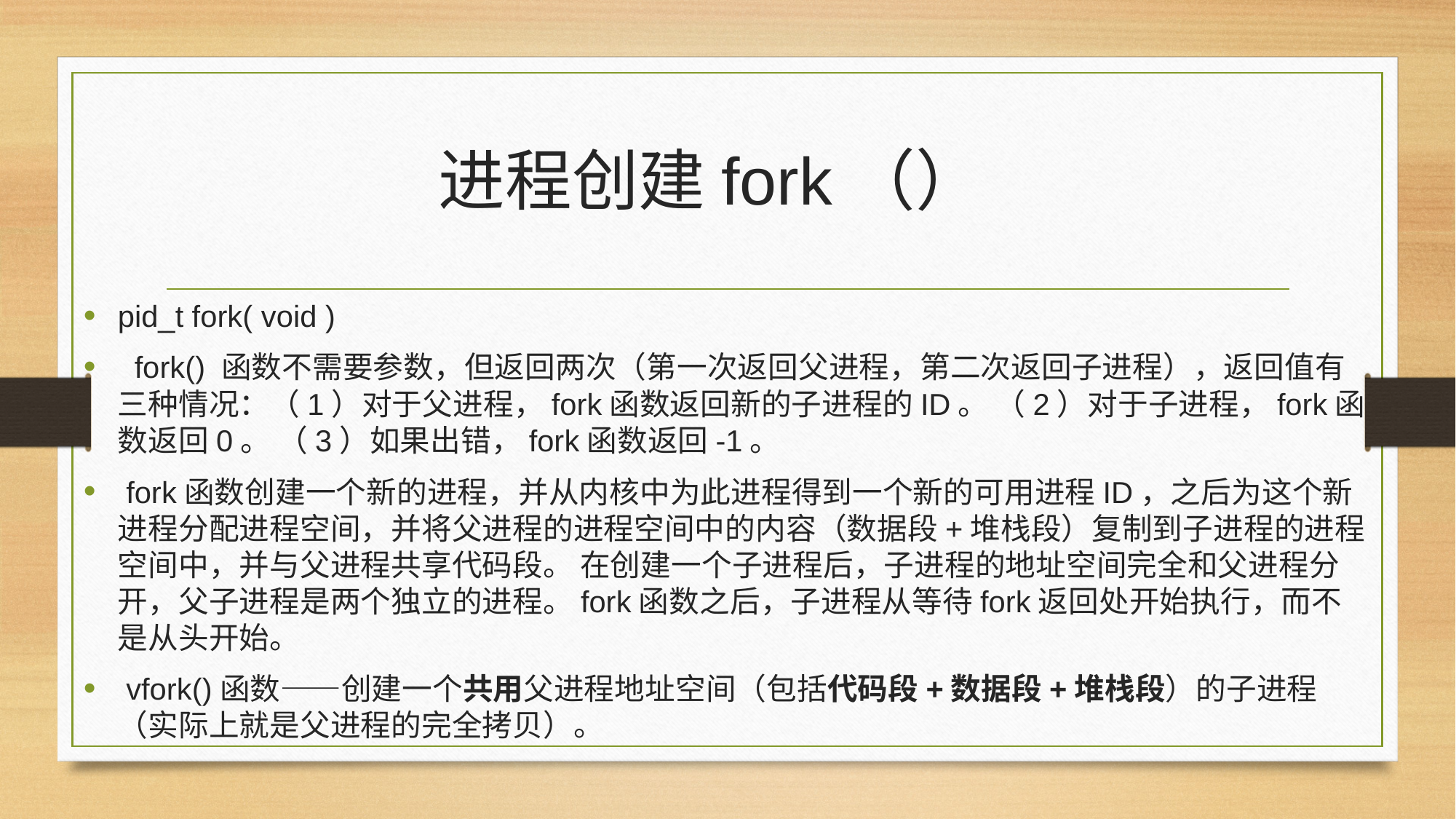

# 进程创建fork（）
pid_t fork( void )
  fork() 函数不需要参数，但返回两次（第一次返回父进程，第二次返回子进程），返回值有三种情况：（1）对于父进程，fork函数返回新的子进程的ID。 （2）对于子进程，fork函数返回0。 （3）如果出错，fork函数返回-1。
 fork函数创建一个新的进程，并从内核中为此进程得到一个新的可用进程ID，之后为这个新进程分配进程空间，并将父进程的进程空间中的内容（数据段+堆栈段）复制到子进程的进程空间中，并与父进程共享代码段。 在创建一个子进程后，子进程的地址空间完全和父进程分开，父子进程是两个独立的进程。fork函数之后，子进程从等待fork返回处开始执行，而不是从头开始。
 vfork()函数——创建一个共用父进程地址空间（包括代码段+数据段+堆栈段）的子进程（实际上就是父进程的完全拷贝）。